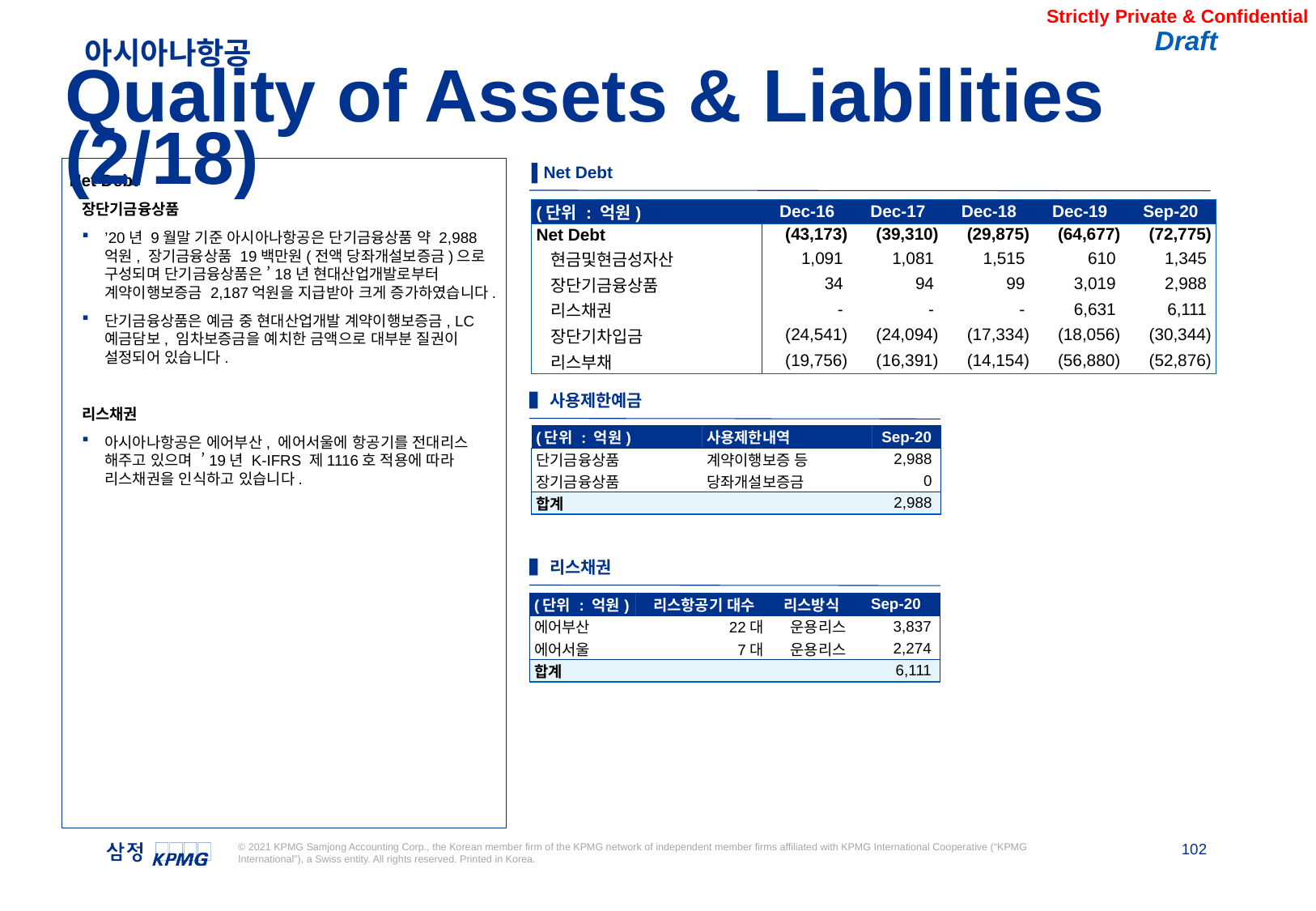

아시아나항공
Quality of Assets & Liabilities (2/18)
▌Net Debt
Net Debt
장단기금융상품
’20년 9월말 기준 아시아나항공은 단기금융상품 약 2,988억원, 장기금융상품 19백만원(전액 당좌개설보증금)으로 구성되며 단기금융상품은 ’18년 현대산업개발로부터 계약이행보증금 2,187억원을 지급받아 크게 증가하였습니다.
단기금융상품은 예금 중 현대산업개발 계약이행보증금, LC 예금담보, 임차보증금을 예치한 금액으로 대부분 질권이 설정되어 있습니다.

리스채권
아시아나항공은 에어부산, 에어서울에 항공기를 전대리스 해주고 있으며  ’19년 K-IFRS 제1116호 적용에 따라 리스채권을 인식하고 있습니다.

| (단위 : 억원) | Dec-16 | Dec-17 | Dec-18 | Dec-19 | Sep-20 |
| --- | --- | --- | --- | --- | --- |
| Net Debt | (43,173) | (39,310) | (29,875) | (64,677) | (72,775) |
| 현금및현금성자산 | 1,091 | 1,081 | 1,515 | 610 | 1,345 |
| 장단기금융상품 | 34 | 94 | 99 | 3,019 | 2,988 |
| 리스채권 | - | - | - | 6,631 | 6,111 |
| 장단기차입금 | (24,541) | (24,094) | (17,334) | (18,056) | (30,344) |
| 리스부채 | (19,756) | (16,391) | (14,154) | (56,880) | (52,876) |
▌사용제한예금

| (단위 : 억원) | 사용제한내역 | Sep-20 |
| --- | --- | --- |
| 단기금융상품 | 계약이행보증 등 | 2,988 |
| 장기금융상품 | 당좌개설보증금 | 0 |
| 합계 |  | 2,988 |
▌리스채권

| (단위 : 억원) | 리스항공기 대수 | 리스방식 | Sep-20 |
| --- | --- | --- | --- |
| 에어부산 | 22대 | 운용리스 | 3,837 |
| 에어서울 | 7대 | 운용리스 | 2,274 |
| 합계 |  |  | 6,111 |